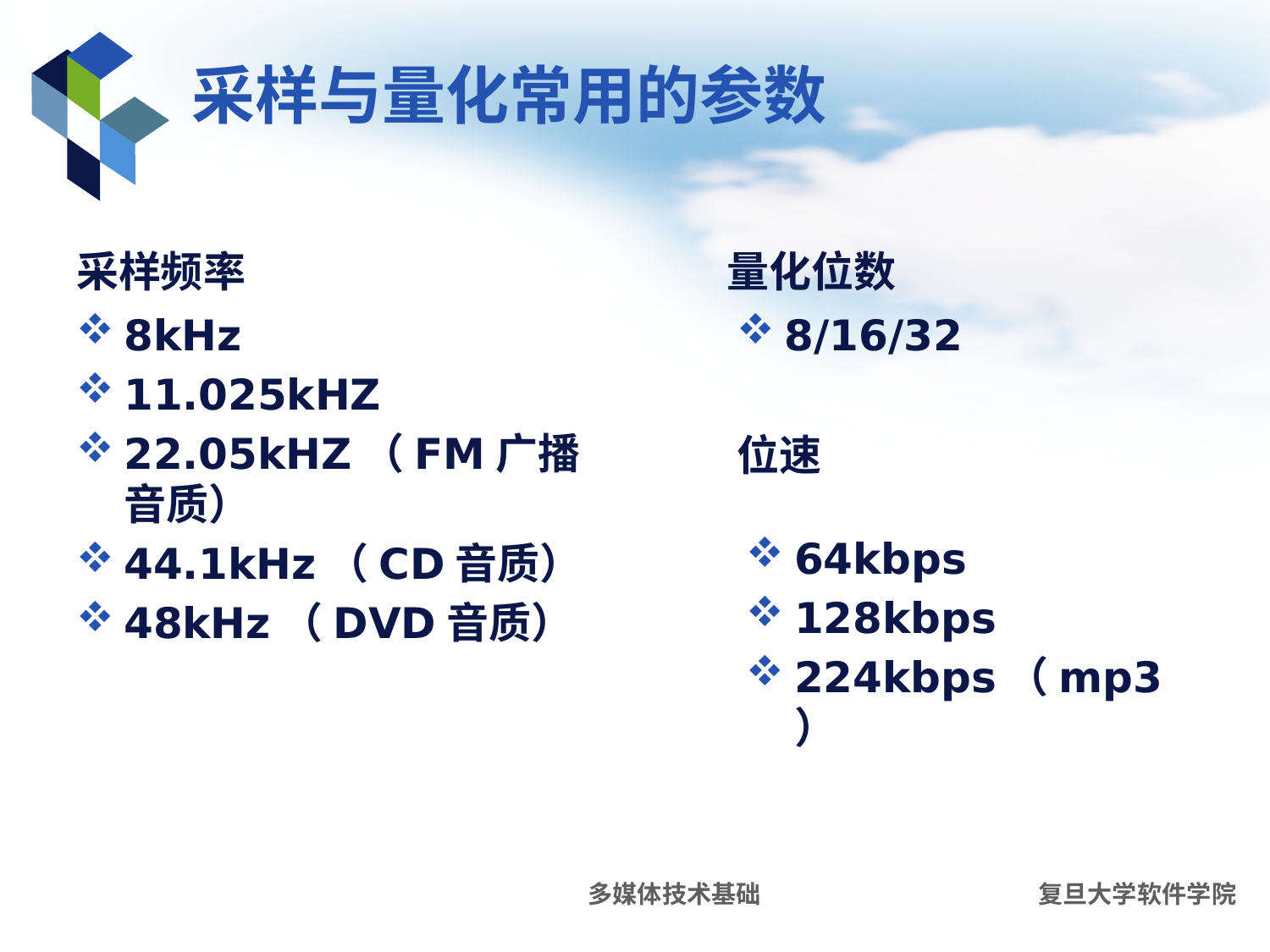

# 采样与量化常用的参数
采样频率
量化位数
8kHz
11.025kHZ
22.05kHZ（FM广播音质）
44.1kHz（CD音质）
48kHz（DVD音质）
8/16/32
位速
64kbps
128kbps
224kbps（mp3）
多媒体技术基础